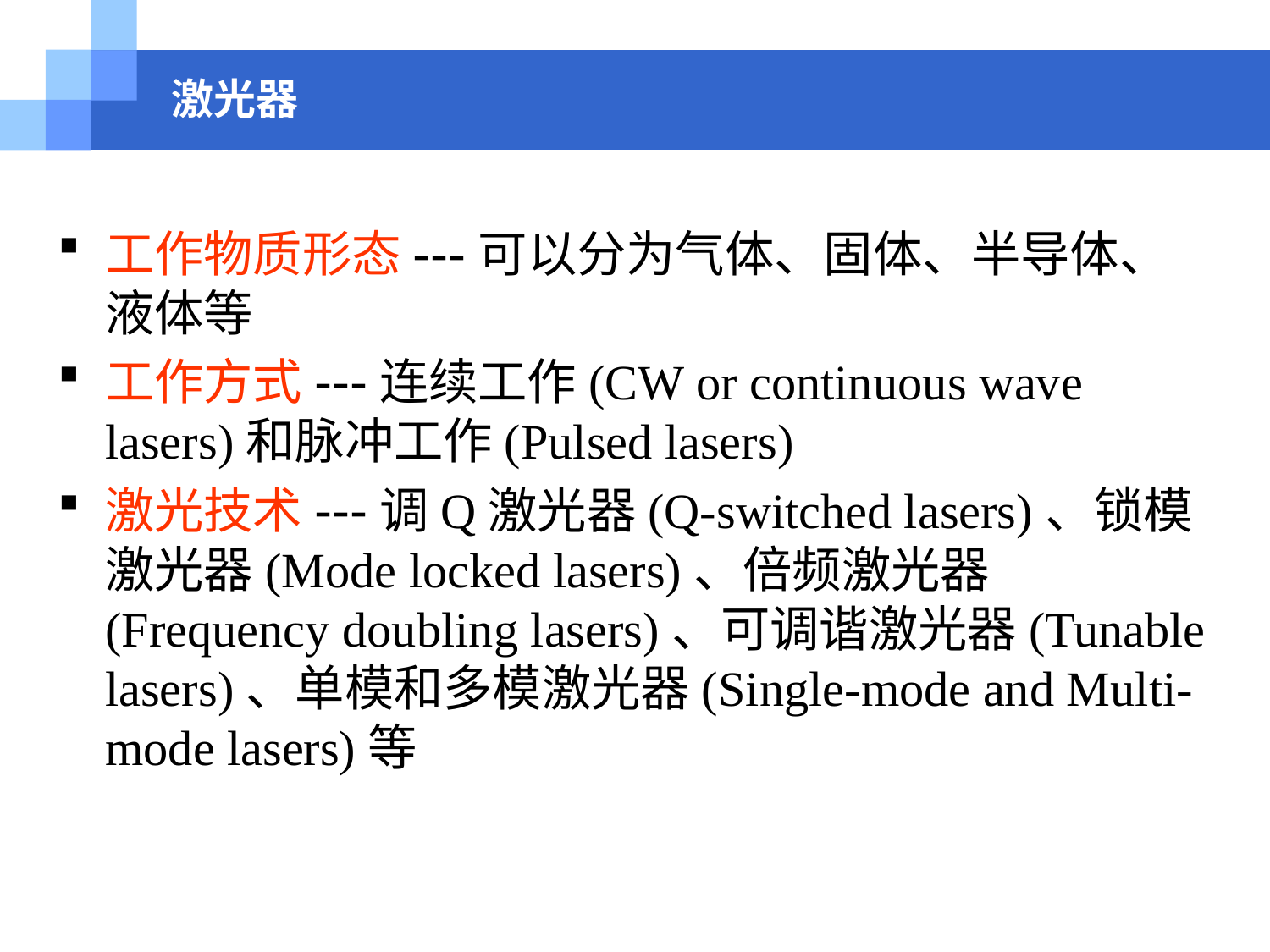

# 激光器
工作物质形态---可以分为气体、固体、半导体、液体等
工作方式---连续工作(CW or continuous wave lasers)和脉冲工作(Pulsed lasers)
激光技术---调Q激光器(Q-switched lasers)、锁模激光器(Mode locked lasers)、倍频激光器(Frequency doubling lasers)、可调谐激光器(Tunable lasers)、单模和多模激光器(Single-mode and Multi-mode lasers)等